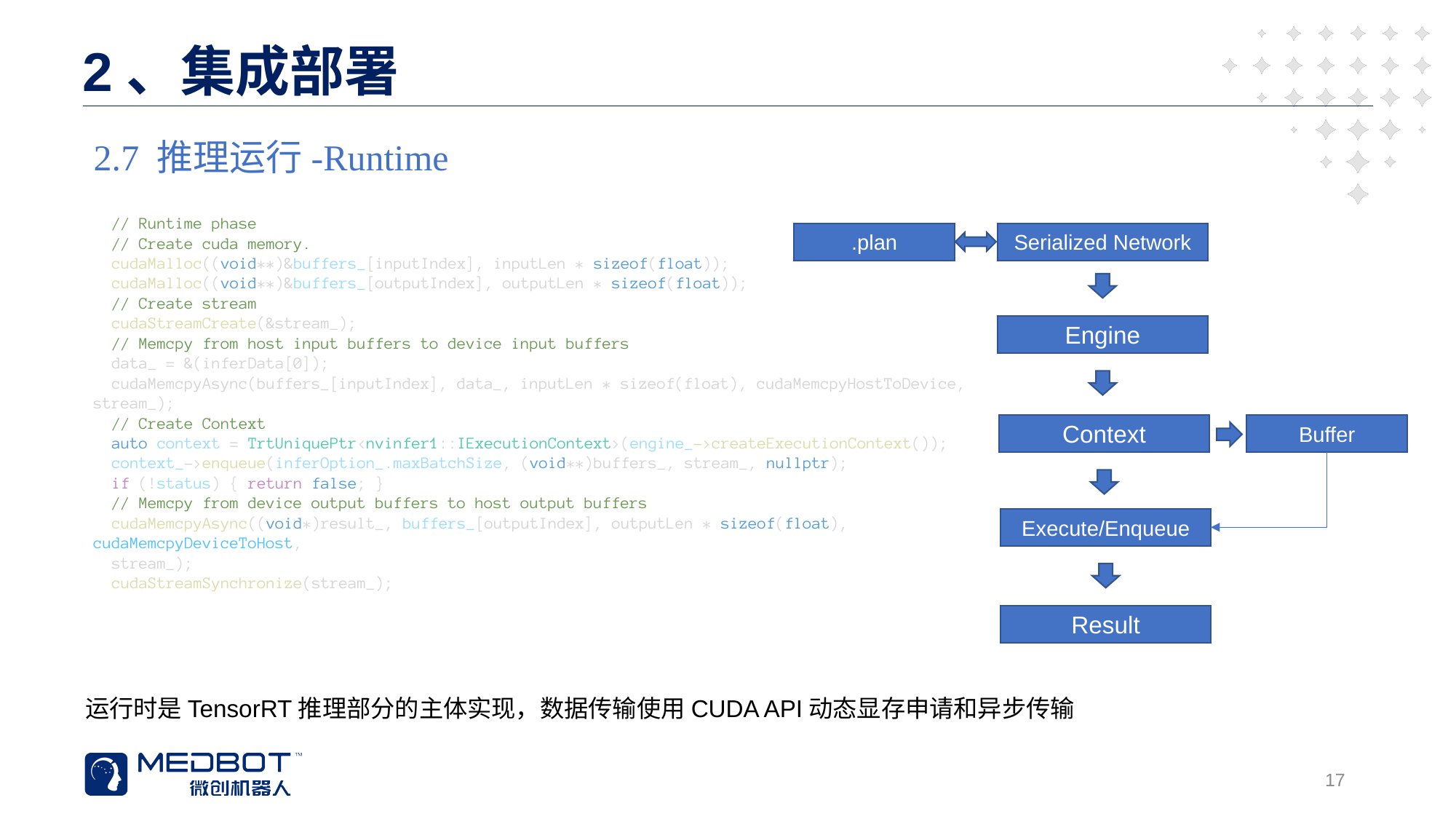

2、集成部署
#
2.7 推理运行-Runtime
  // Runtime phase
  // Create cuda memory.
  cudaMalloc((void**)&buffers_[inputIndex], inputLen * sizeof(float));
  cudaMalloc((void**)&buffers_[outputIndex], outputLen * sizeof(float));
  // Create stream
  cudaStreamCreate(&stream_);
  // Memcpy from host input buffers to device input buffers
  data_ = &(inferData[0]);
  cudaMemcpyAsync(buffers_[inputIndex], data_, inputLen * sizeof(float), cudaMemcpyHostToDevice, stream_);
  // Create Context
  auto context = TrtUniquePtr<nvinfer1::IExecutionContext>(engine_->createExecutionContext());
  context_->enqueue(inferOption_.maxBatchSize, (void**)buffers_, stream_, nullptr);
  if (!status) { return false; }
  // Memcpy from device output buffers to host output buffers
  cudaMemcpyAsync((void*)result_, buffers_[outputIndex], outputLen * sizeof(float), cudaMemcpyDeviceToHost,
  stream_);
  cudaStreamSynchronize(stream_);
.plan
Serialized Network

Engine

Context
Buffer

Execute/Enqueue

Result
运行时是TensorRT推理部分的主体实现，数据传输使用CUDA API动态显存申请和异步传输
17